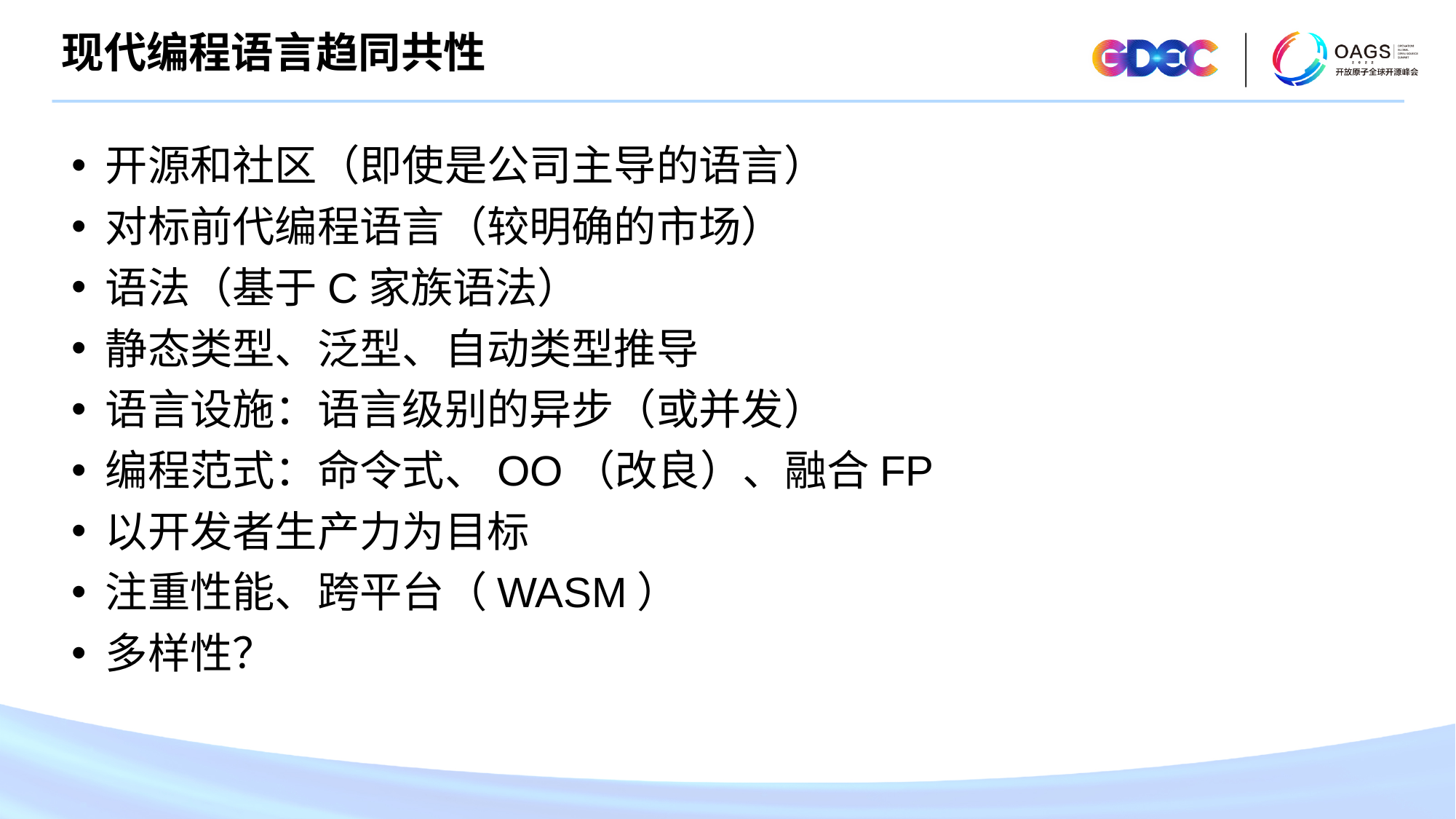

现代编程语言趋同共性
开源和社区（即使是公司主导的语言）
对标前代编程语言（较明确的市场）
语法（基于C家族语法）
静态类型、泛型、自动类型推导
语言设施：语言级别的异步（或并发）
编程范式：命令式、OO（改良）、融合FP
以开发者生产力为目标
注重性能、跨平台（WASM）
多样性？